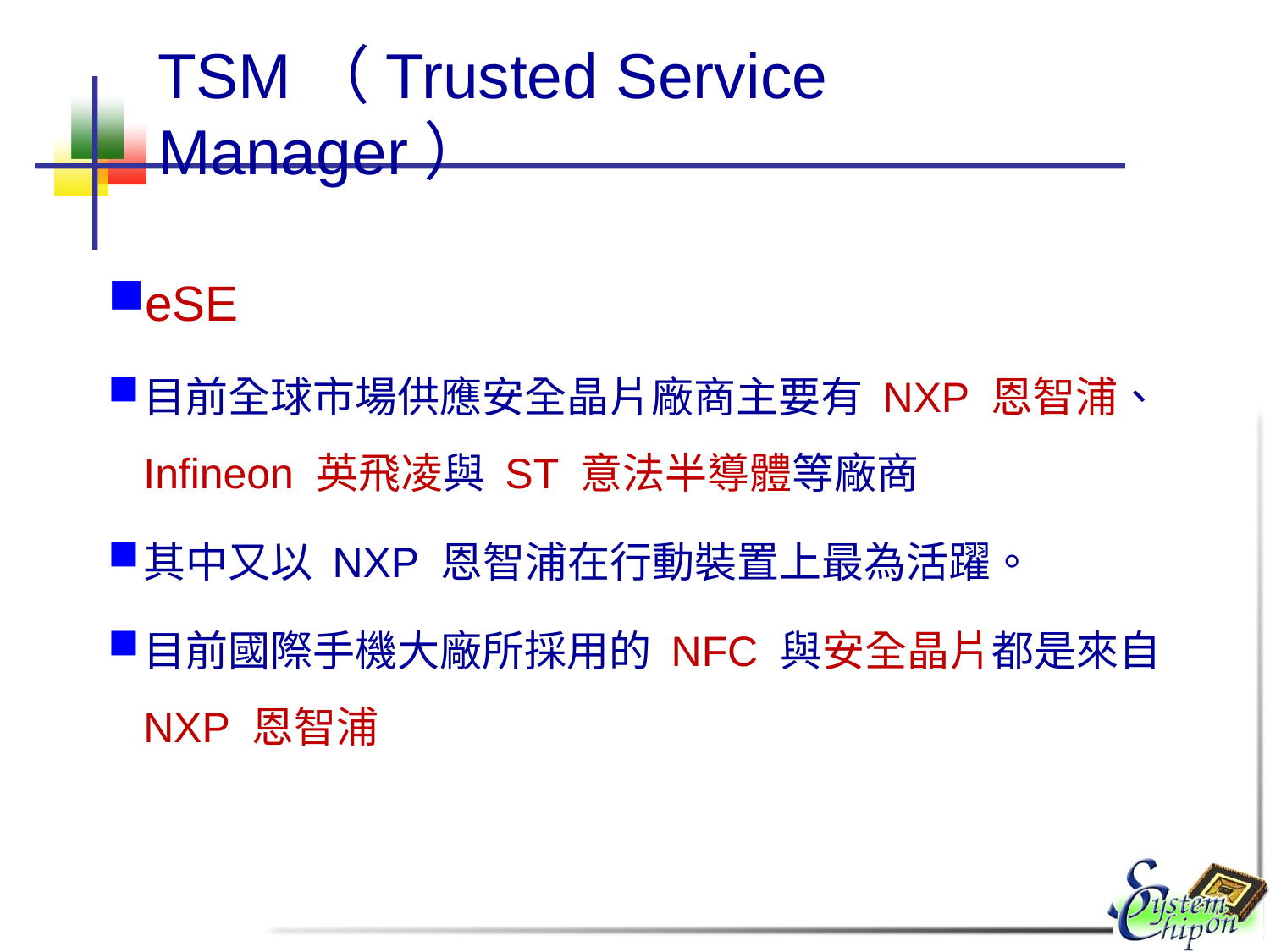

# TSM（Trusted Service Manager）
eSE
目前全球市場供應安全晶片廠商主要有 NXP 恩智浦、Infineon 英飛凌與 ST 意法半導體等廠商
其中又以 NXP 恩智浦在行動裝置上最為活躍。
目前國際手機大廠所採用的 NFC 與安全晶片都是來自 NXP 恩智浦